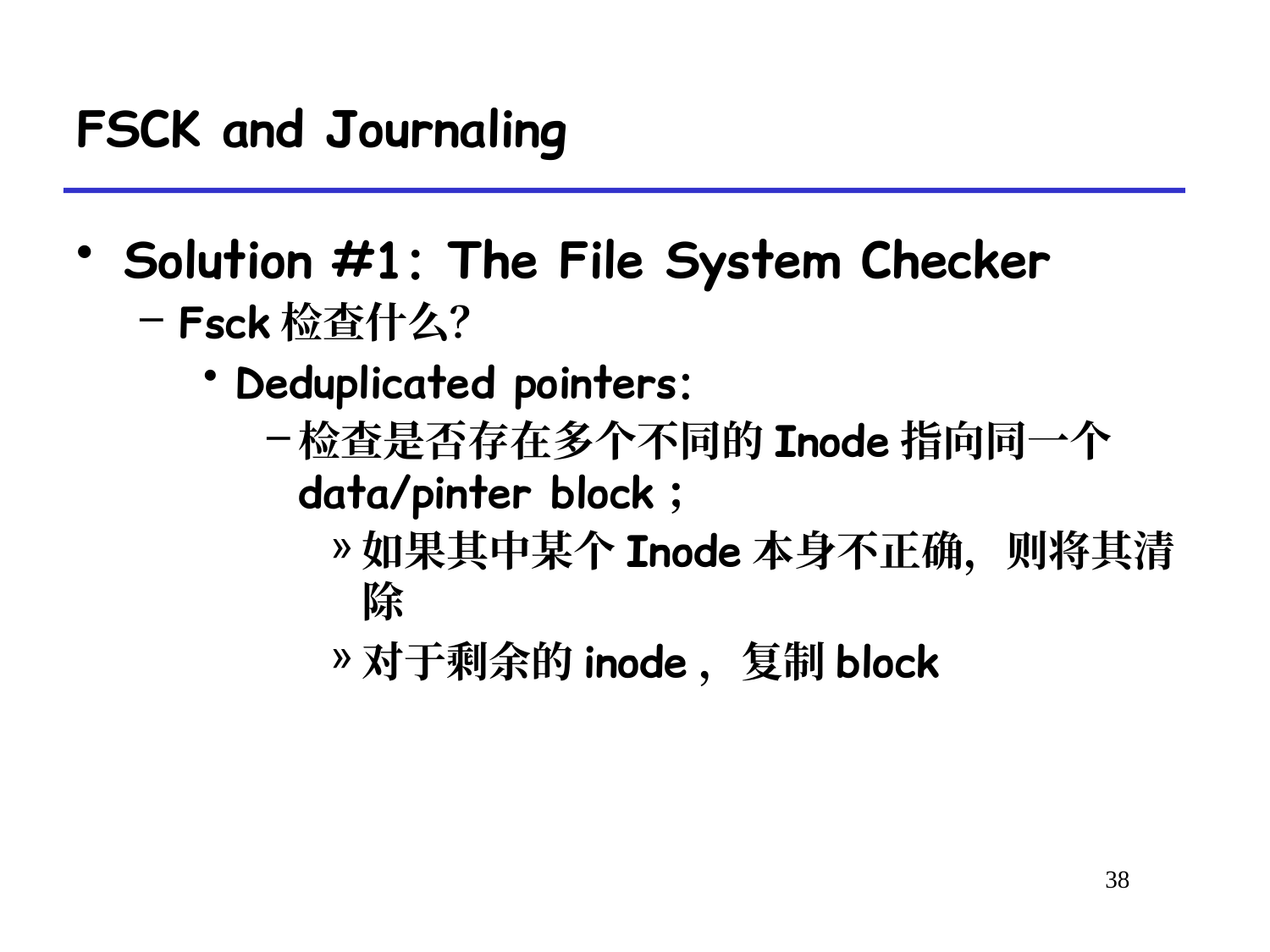

# FSCK and Journaling
Solution #1: The File System Checker
Fsck检查什么？
Deduplicated pointers:
检查是否存在多个不同的Inode指向同一个data/pinter block；
如果其中某个Inode本身不正确，则将其清除
对于剩余的inode，复制block
38